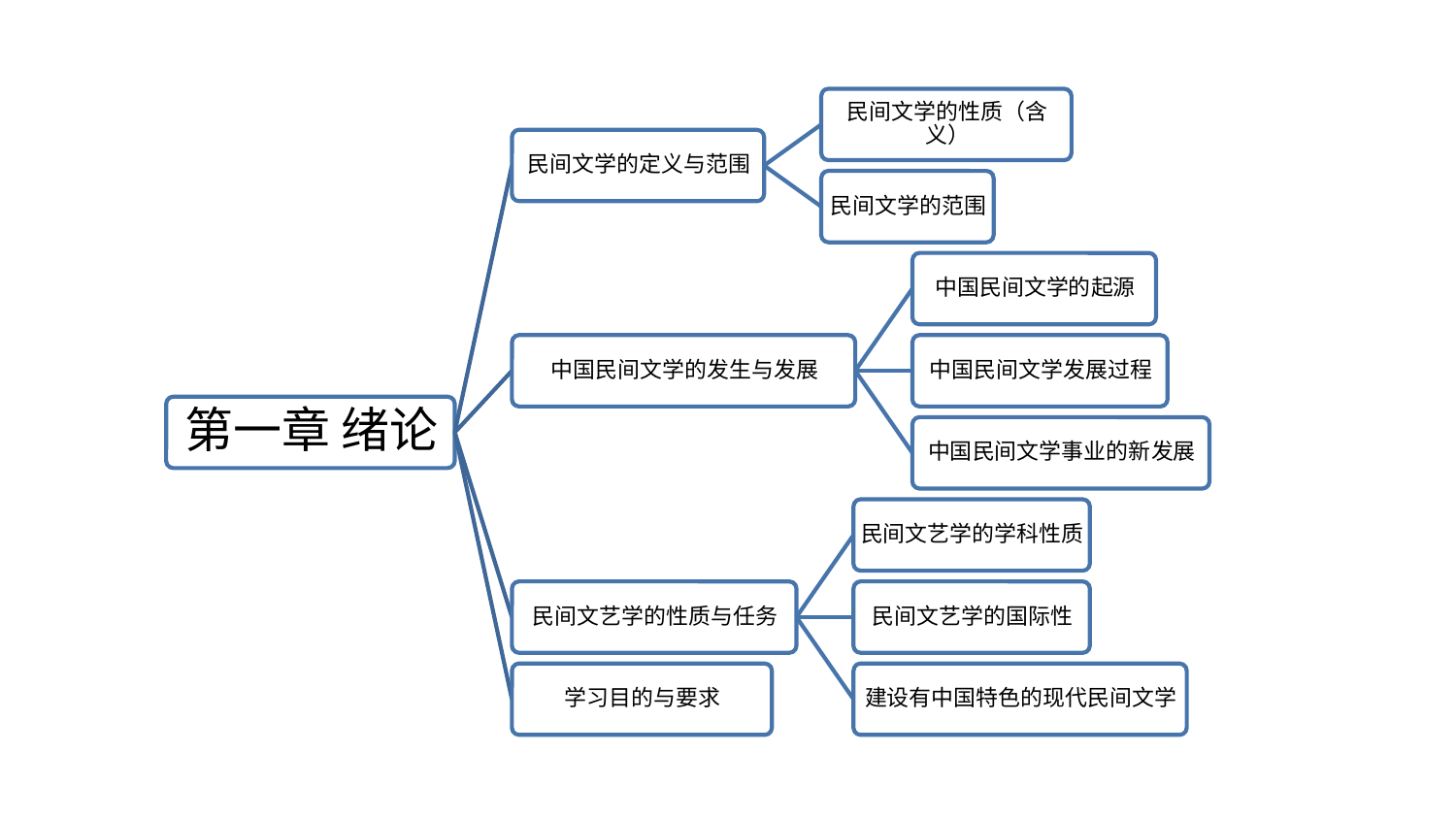

第一章 绪论

民间文学的定义与范围

民间文学的性质（含义）

民间文学的范围

中国民间文学的发生与发展

中国民间文学的起源

中国民间文学发展过程

中国民间文学事业的新发展

民间文艺学的性质与任务

民间文艺学的学科性质

民间文艺学的国际性

建设有中国特色的现代民间文学

学习目的与要求